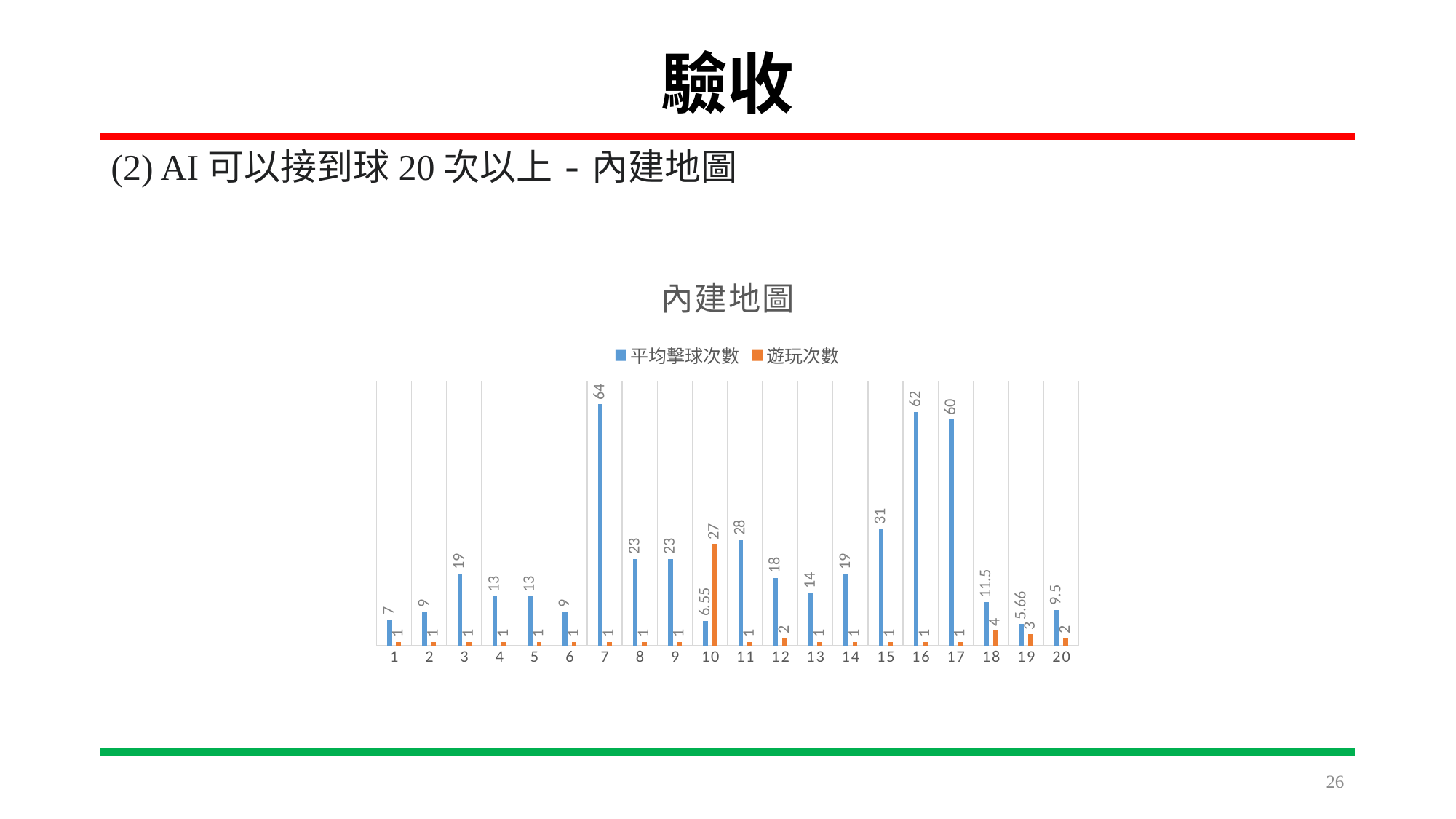

# 驗收
(2) AI可以接到球20次以上-內建地圖

### Chart: 內建地圖

| Category | 平均擊球次數 | 遊玩次數 |
|---|---|---|
| 1 | 7.0 | 1.0 |
| 2 | 9.0 | 1.0 |
| 3 | 19.0 | 1.0 |
| 4 | 13.0 | 1.0 |
| 5 | 13.0 | 1.0 |
| 6 | 9.0 | 1.0 |
| 7 | 64.0 | 1.0 |
| 8 | 23.0 | 1.0 |
| 9 | 23.0 | 1.0 |
| 10 | 6.55 | 27.0 |
| 11 | 28.0 | 1.0 |
| 12 | 18.0 | 2.0 |
| 13 | 14.0 | 1.0 |
| 14 | 19.0 | 1.0 |
| 15 | 31.0 | 1.0 |
| 16 | 62.0 | 1.0 |
| 17 | 60.0 | 1.0 |
| 18 | 11.5 | 4.0 |
| 19 | 5.66 | 3.0 |
| 20 | 9.5 | 2.0 |
26